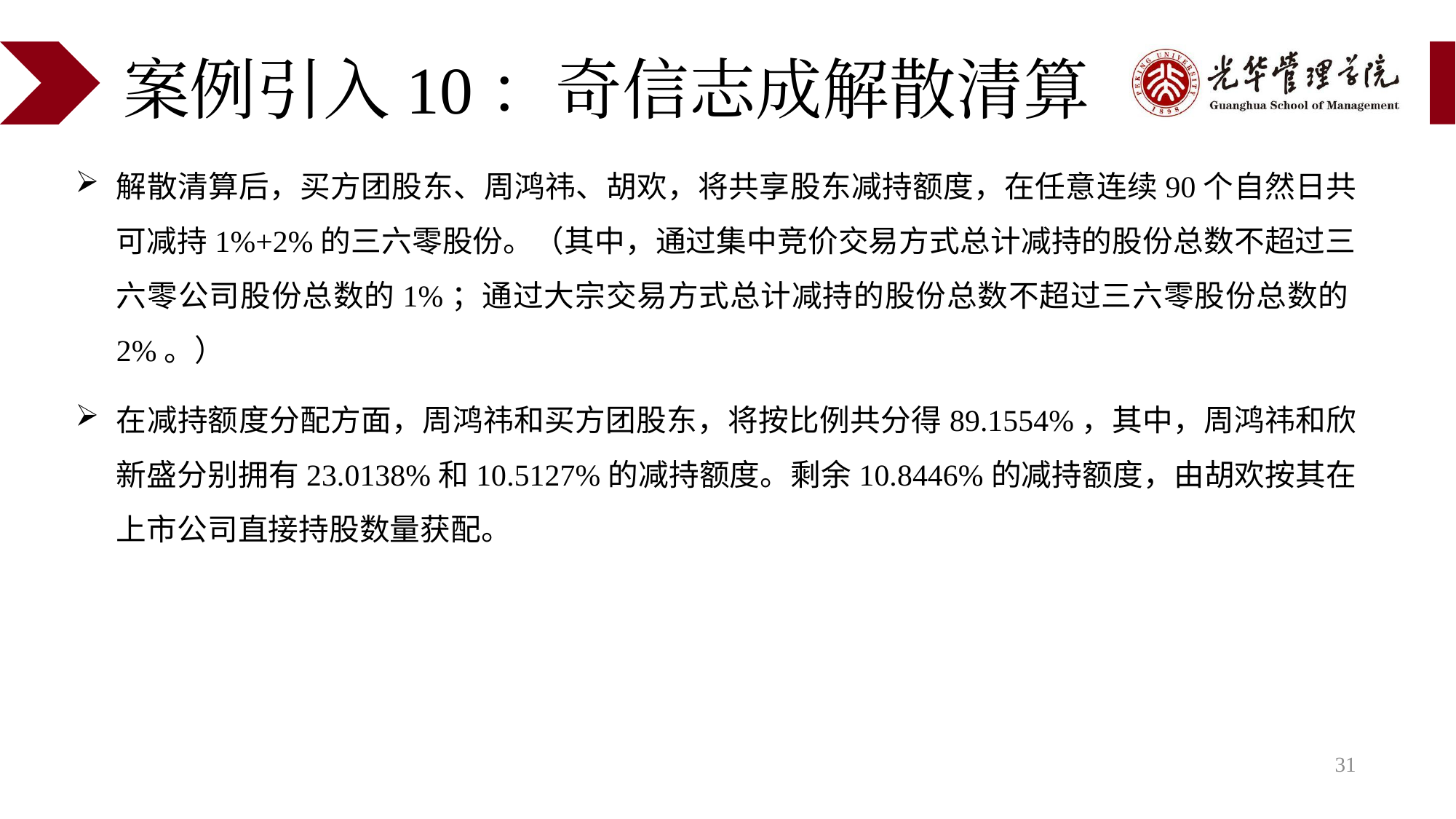

# 案例引入10：奇信志成解散清算
解散清算后，买方团股东、周鸿祎、胡欢，将共享股东减持额度，在任意连续90个自然日共可减持1%+2%的三六零股份。（其中，通过集中竞价交易方式总计减持的股份总数不超过三六零公司股份总数的1%；通过大宗交易方式总计减持的股份总数不超过三六零股份总数的2%。）
在减持额度分配方面，周鸿祎和买方团股东，将按比例共分得89.1554%，其中，周鸿祎和欣新盛分别拥有23.0138%和10.5127%的减持额度。剩余10.8446%的减持额度，由胡欢按其在上市公司直接持股数量获配。

31